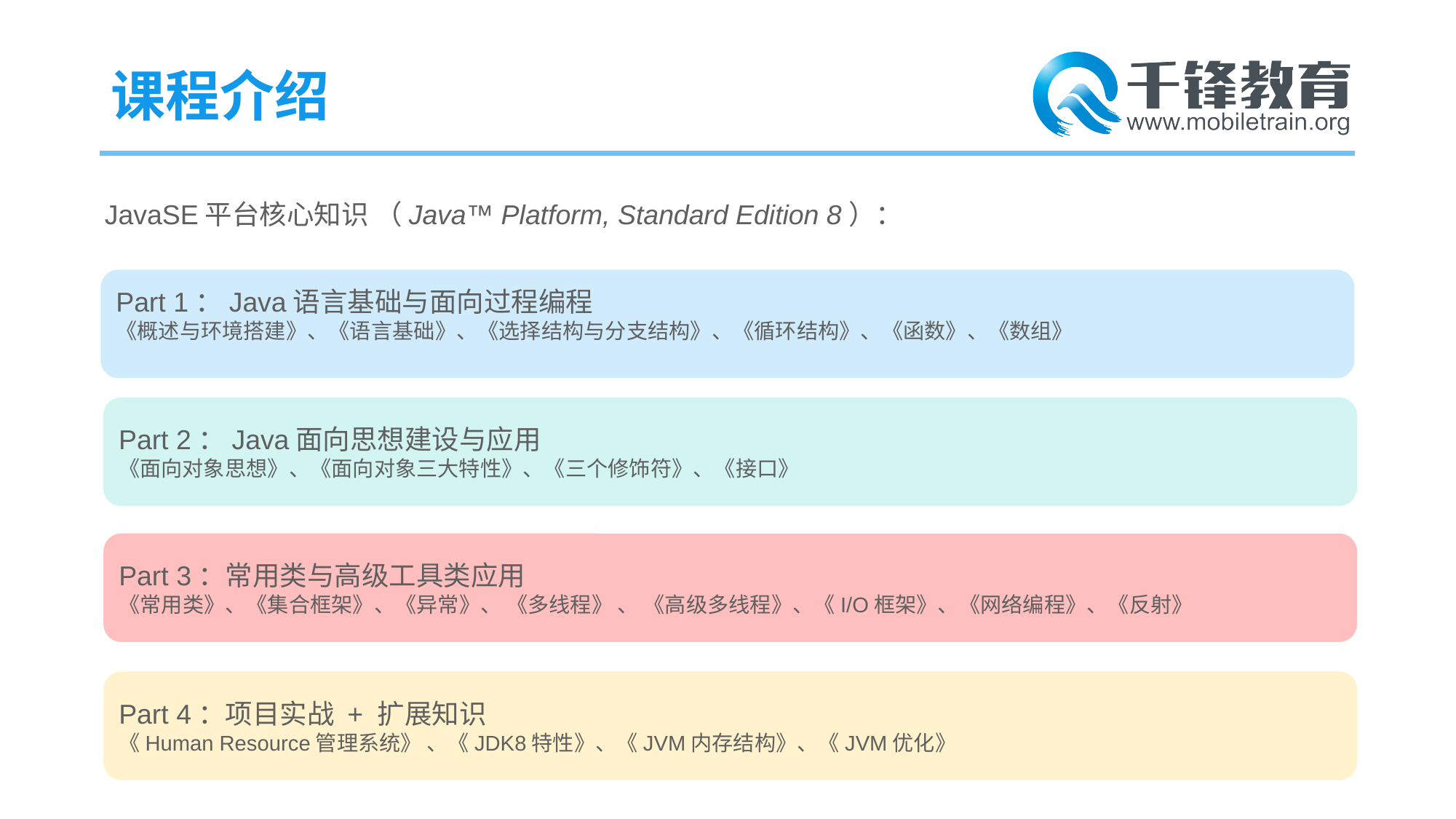

# 课程介绍
JavaSE平台核心知识 （Java™ Platform, Standard Edition 8）：
Part 1：Java语言基础与面向过程编程
《概述与环境搭建》、《语言基础》、《选择结构与分支结构》、《循环结构》、《函数》、《数组》

Part 2：Java面向思想建设与应用
《面向对象思想》、《面向对象三大特性》、《三个修饰符》、《接口》
Part 3：常用类与高级工具类应用
《常用类》、《集合框架》、《异常》、 《多线程》 、 《高级多线程》、《I/O框架》、《网络编程》、《反射》
Part 4：项目实战 + 扩展知识
《Human Resource管理系统》 、《JDK8特性》、《JVM内存结构》、《JVM优化》